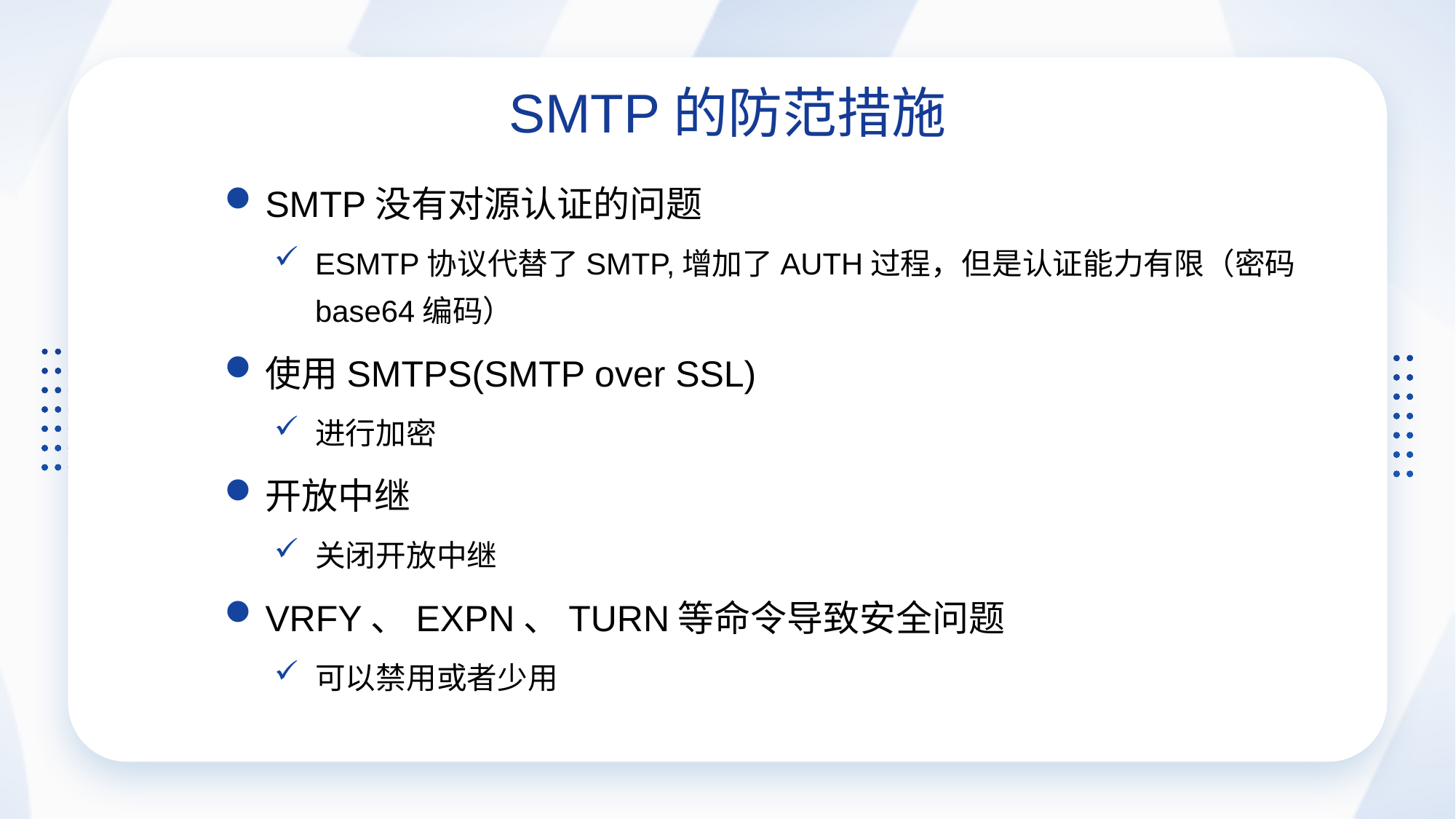

SMTP的防范措施
SMTP没有对源认证的问题
ESMTP协议代替了SMTP,增加了AUTH过程，但是认证能力有限（密码base64编码）
使用SMTPS(SMTP over SSL)
进行加密
开放中继
关闭开放中继
VRFY、EXPN、TURN等命令导致安全问题
可以禁用或者少用